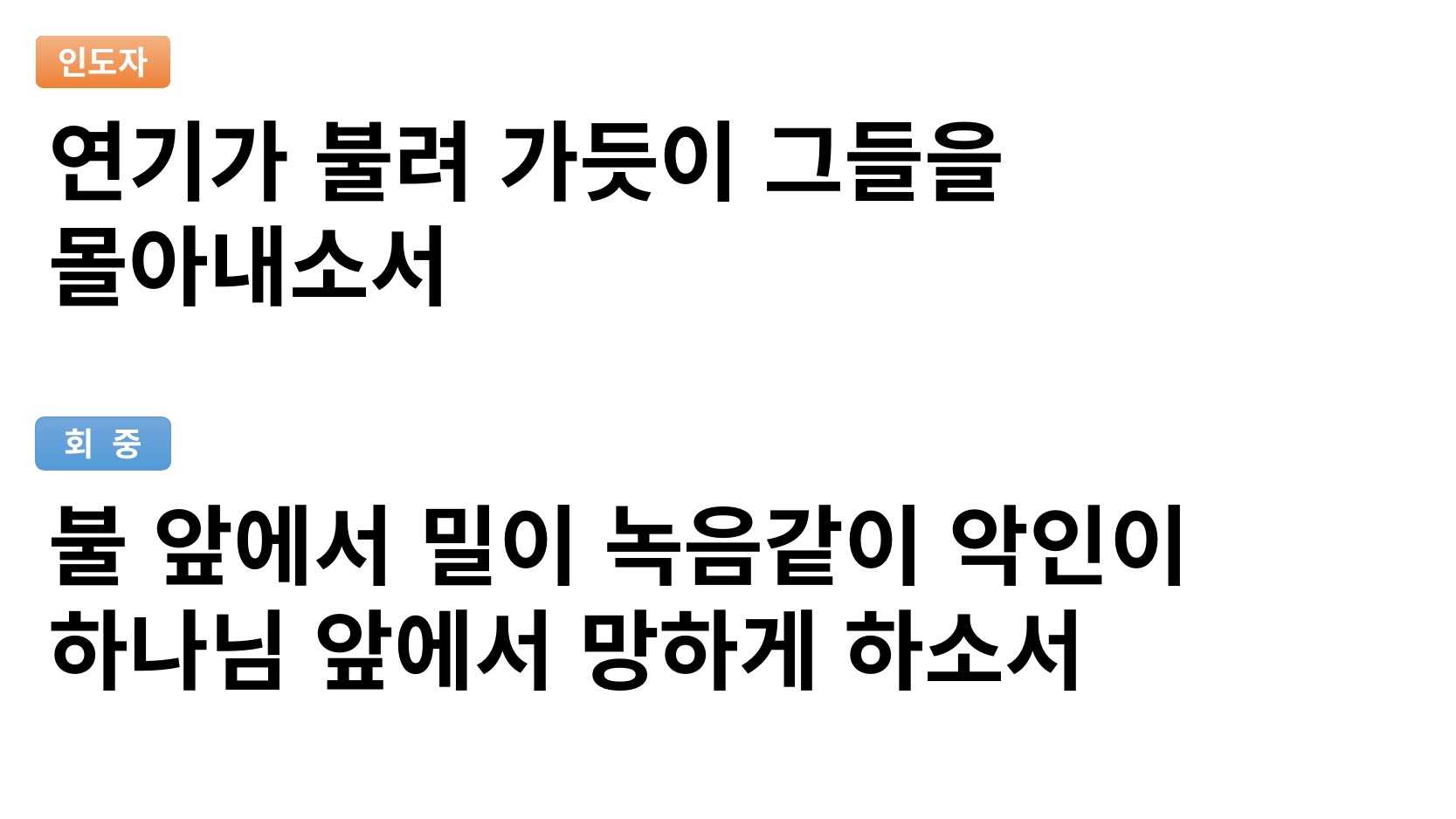

연기가 불려 가듯이 그들을 몰아내소서
불 앞에서 밀이 녹음같이 악인이 하나님 앞에서 망하게 하소서